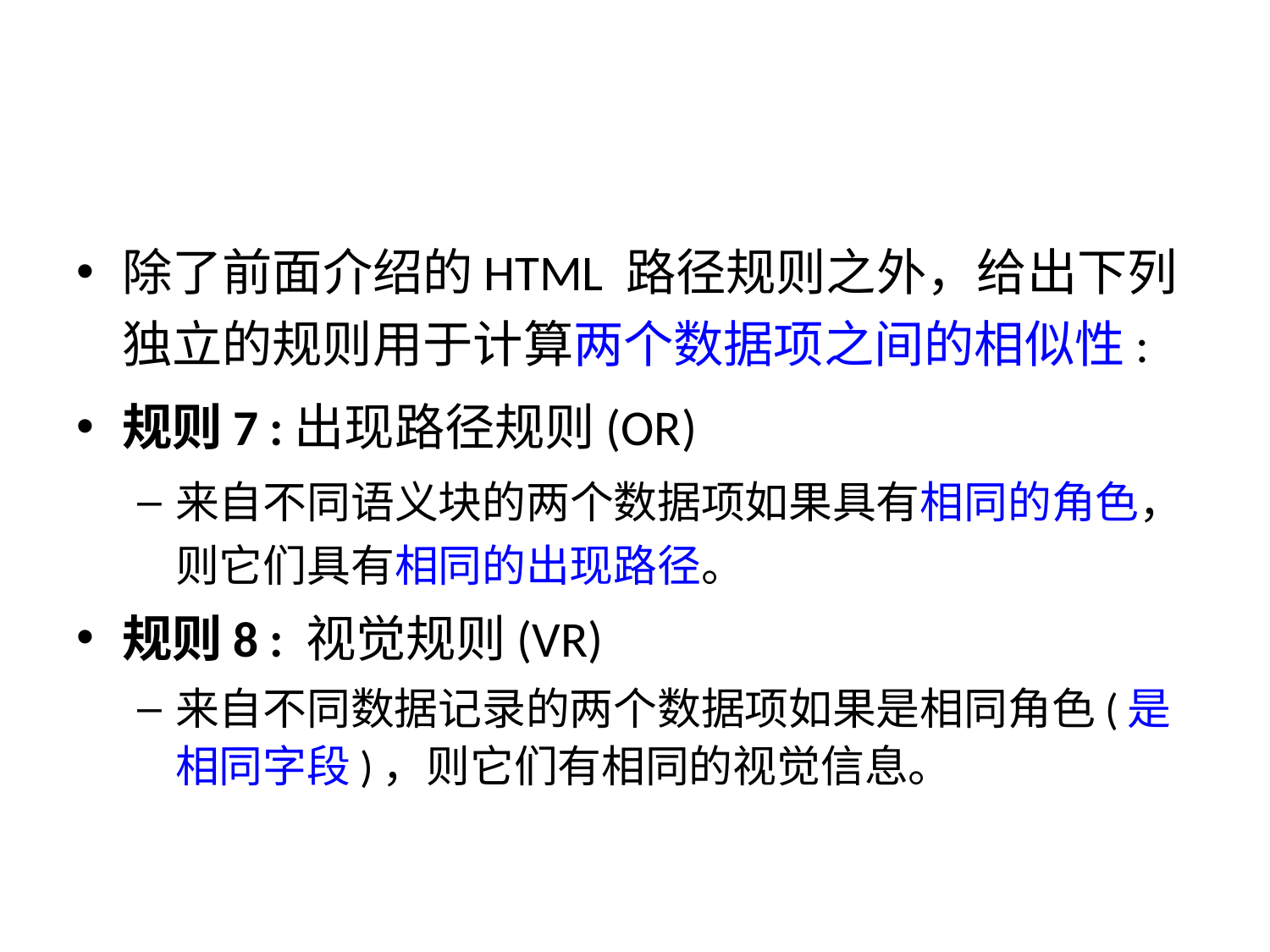

#
除了前面介绍的HTML 路径规则之外，给出下列独立的规则用于计算两个数据项之间的相似性:
规则7 :出现路径规则(OR)
来自不同语义块的两个数据项如果具有相同的角色，则它们具有相同的出现路径。
规则8 : 视觉规则(VR)
来自不同数据记录的两个数据项如果是相同角色(是相同字段)，则它们有相同的视觉信息。